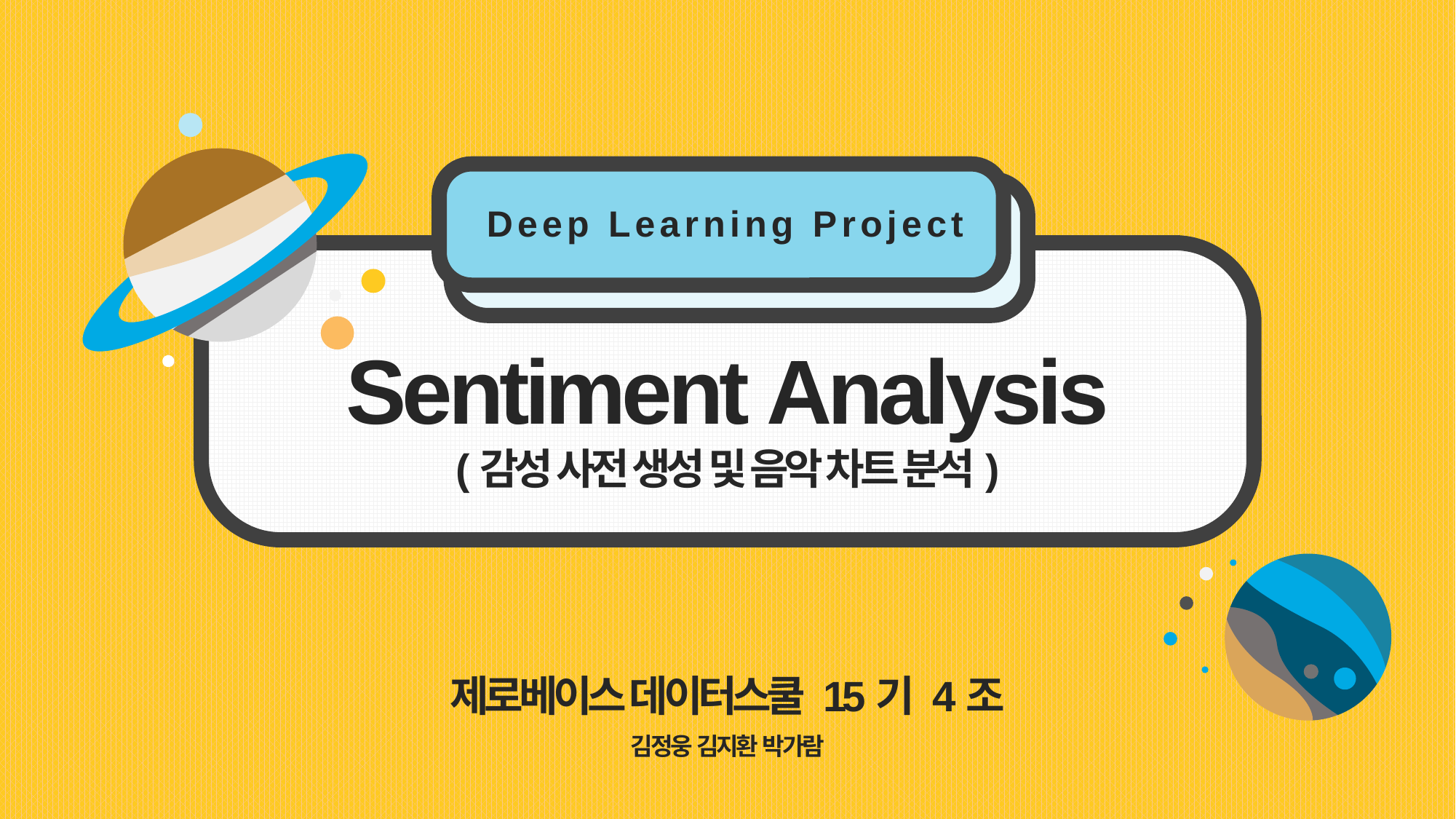

Deep Learning Project

Sentiment Analysis
(감성 사전 생성 및 음악 차트 분석)

제로베이스 데이터스쿨 15기 4조

김 정 웅    김 지 환    박 가 람